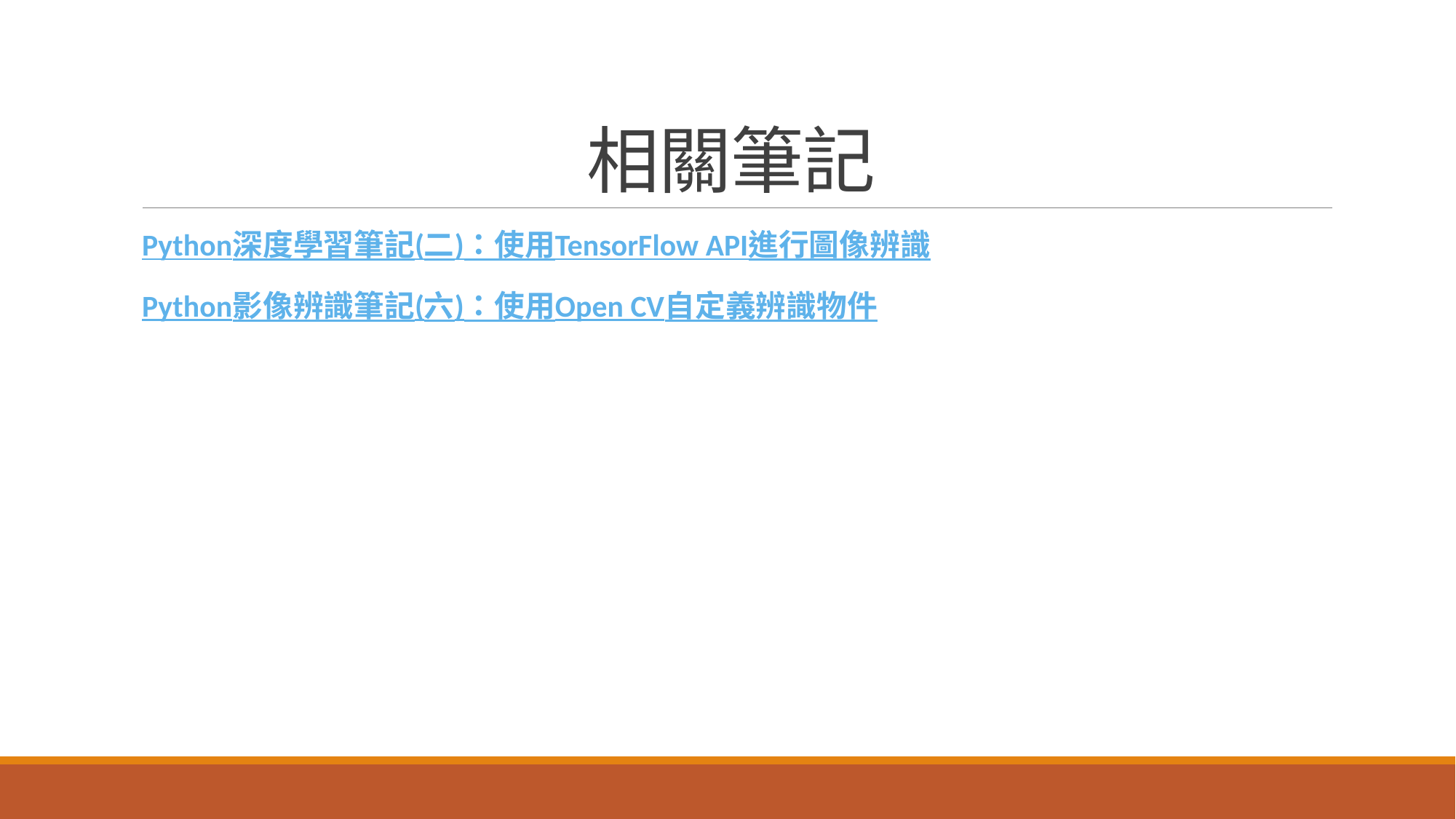

# 相關筆記
Python深度學習筆記(二)：使用TensorFlow API進行圖像辨識
Python影像辨識筆記(六)：使用Open CV自定義辨識物件